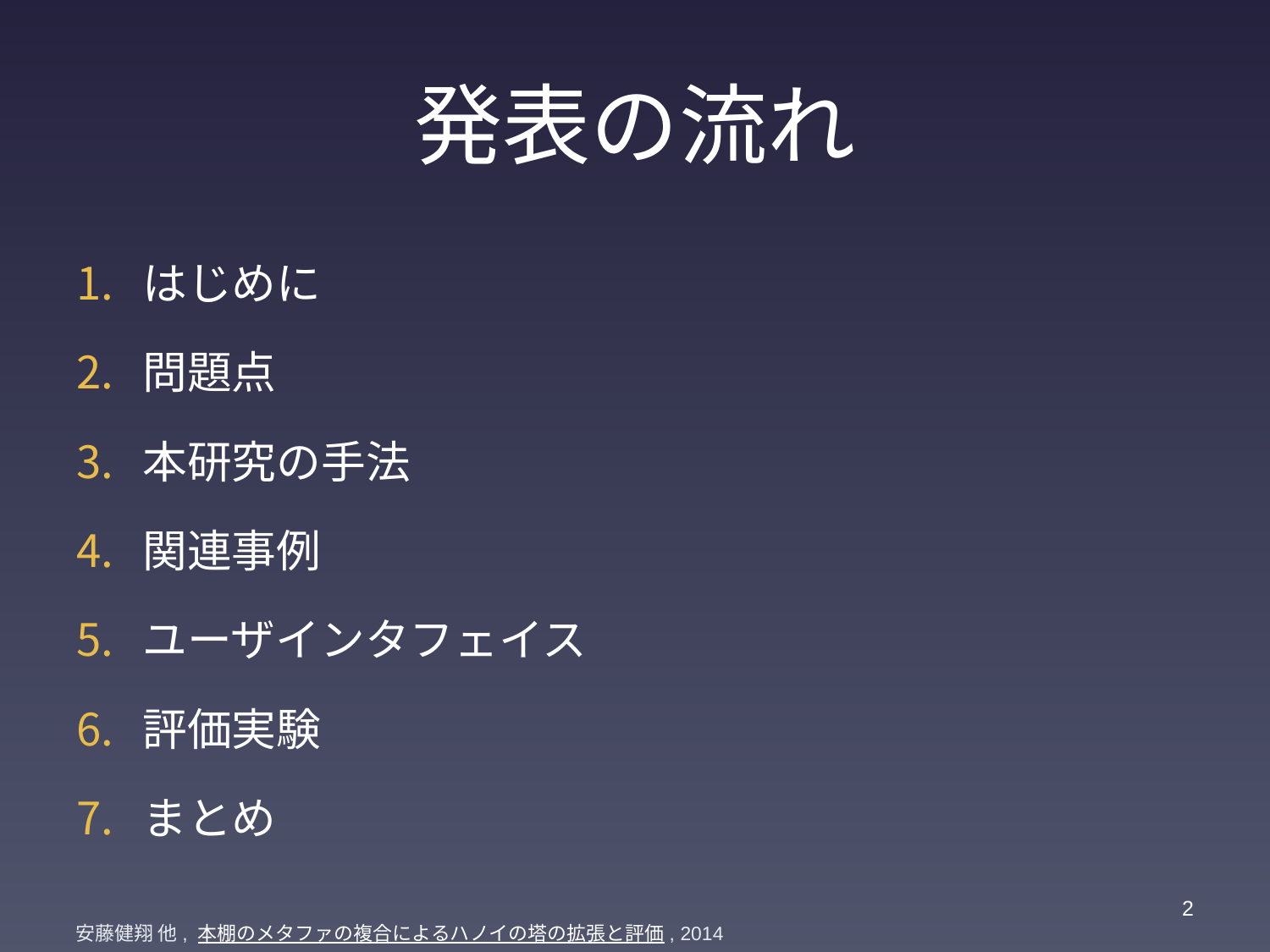

# 発表の流れ
はじめに
問題点
本研究の手法
関連事例
ユーザインタフェイス
評価実験
まとめ
2
安藤健翔 他, 本棚のメタファの複合によるハノイの塔の拡張と評価, 2014